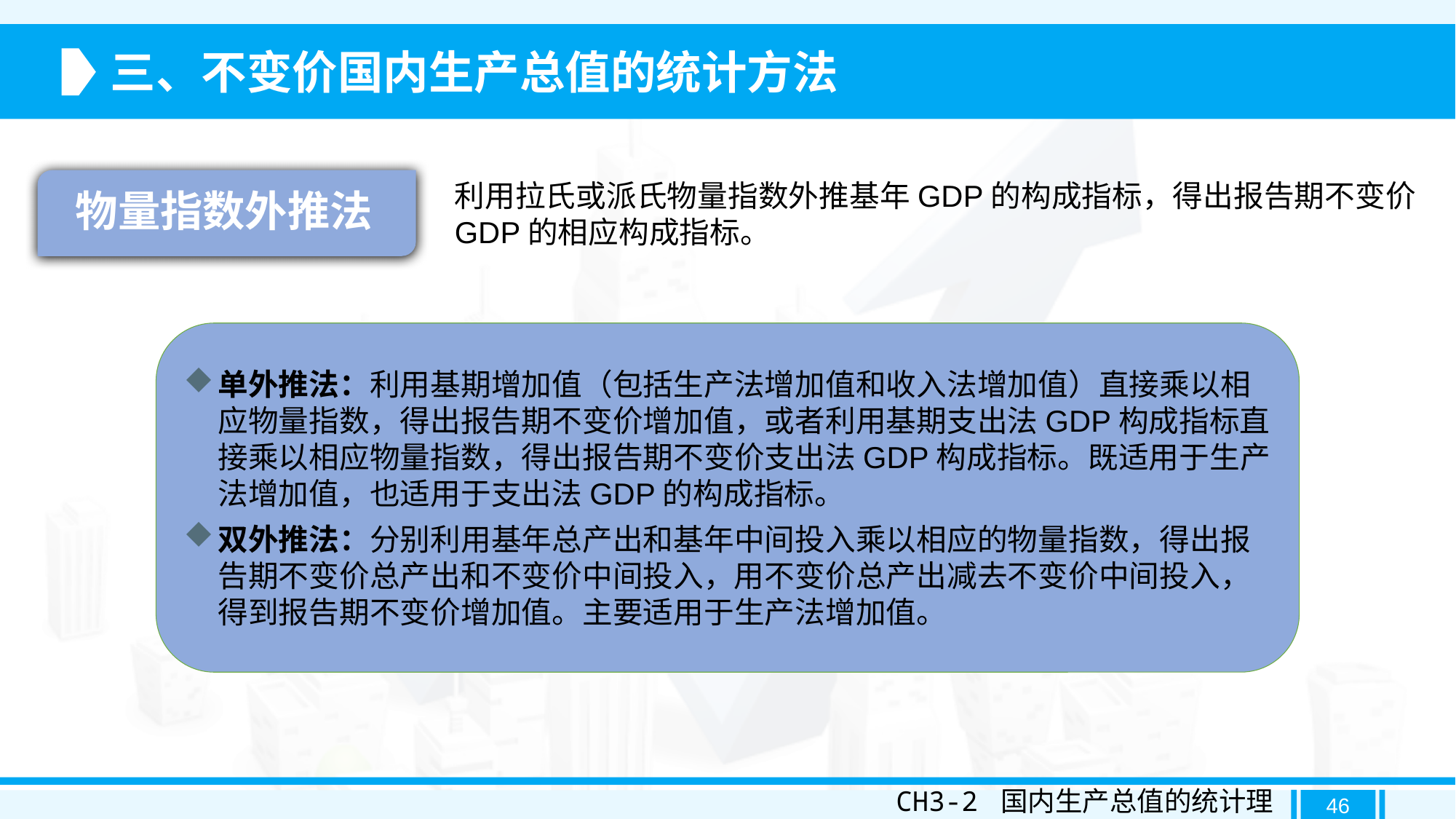

三、不变价国内生产总值的统计方法

物量指数外推法
利用拉氏或派氏物量指数外推基年GDP的构成指标，得出报告期不变价GDP的相应构成指标。
单外推法：利用基期增加值（包括生产法增加值和收入法增加值）直接乘以相应物量指数，得出报告期不变价增加值，或者利用基期支出法GDP构成指标直接乘以相应物量指数，得出报告期不变价支出法GDP构成指标。既适用于生产法增加值，也适用于支出法GDP的构成指标。
双外推法：分别利用基年总产出和基年中间投入乘以相应的物量指数，得出报告期不变价总产出和不变价中间投入，用不变价总产出减去不变价中间投入，得到报告期不变价增加值。主要适用于生产法增加值。
CH3-2 国内生产总值的统计理论
46